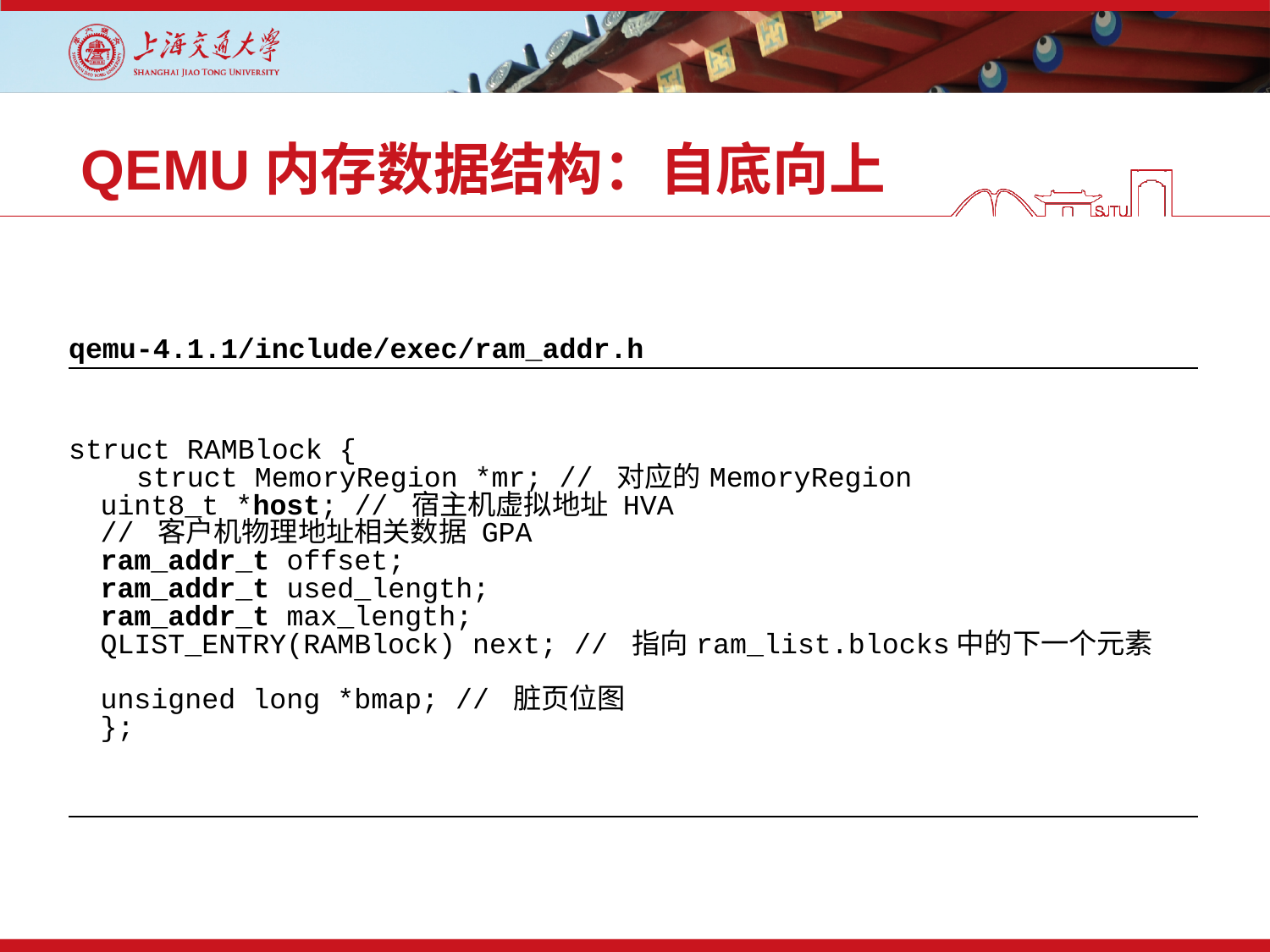

# QEMU内存数据结构：自底向上
| qemu-4.1.1/include/exec/ram\_addr.h |
| --- |
| struct RAMBlock { struct MemoryRegion \*mr; // 对应的MemoryRegion uint8\_t \*host; // 宿主机虚拟地址 HVA // 客户机物理地址相关数据 GPA ram\_addr\_t offset; ram\_addr\_t used\_length; ram\_addr\_t max\_length; QLIST\_ENTRY(RAMBlock) next; // 指向ram\_list.blocks中的下一个元素   unsigned long \*bmap; // 脏页位图 }; |